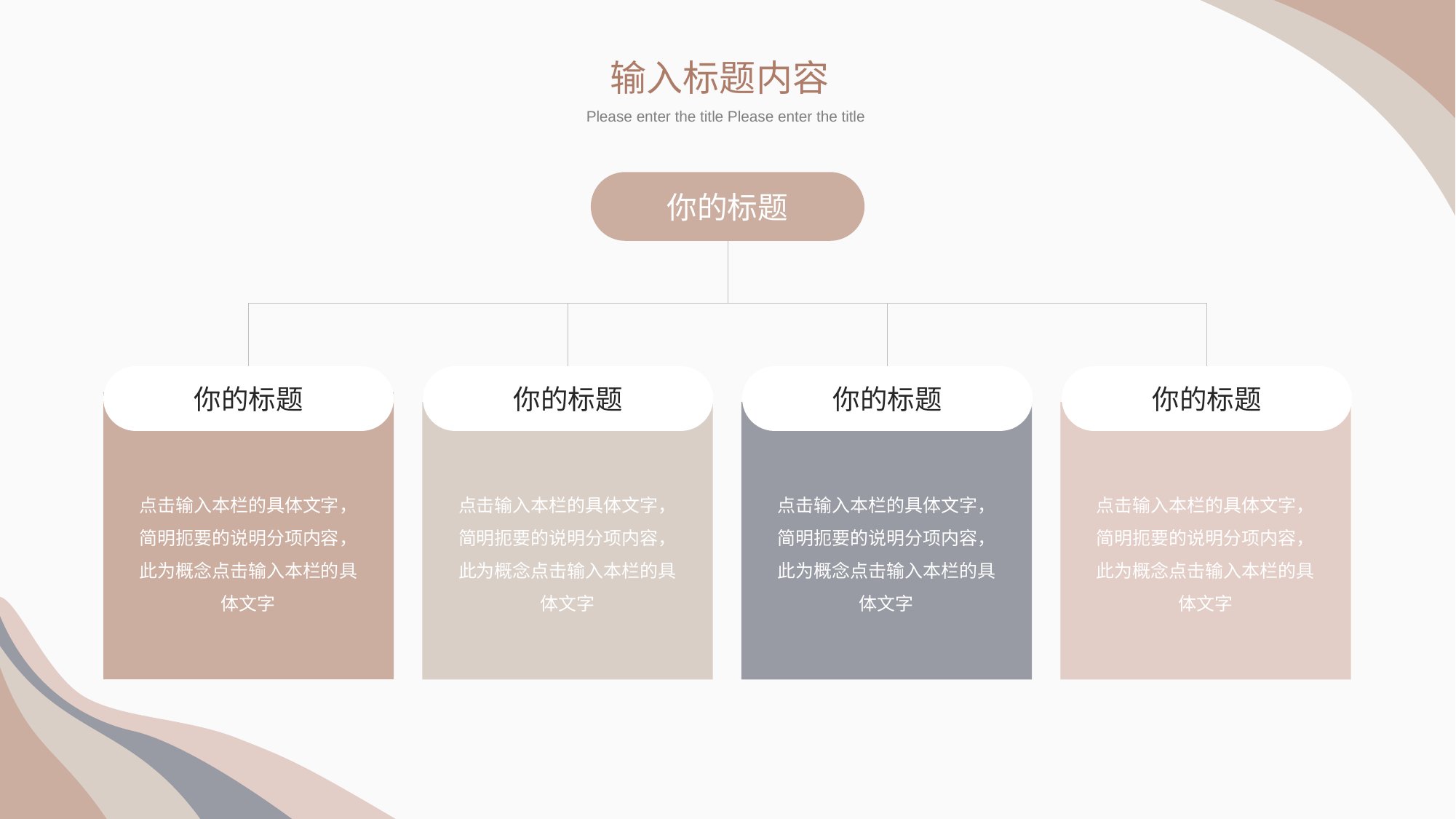

输入标题内容
Please enter the title Please enter the title
你的标题
你的标题
你的标题
你的标题
你的标题

点击输入本栏的具体文字，简明扼要的说明分项内容，此为概念点击输入本栏的具体文字
点击输入本栏的具体文字，简明扼要的说明分项内容，此为概念点击输入本栏的具体文字
点击输入本栏的具体文字，简明扼要的说明分项内容，此为概念点击输入本栏的具体文字
点击输入本栏的具体文字，简明扼要的说明分项内容，此为概念点击输入本栏的具体文字